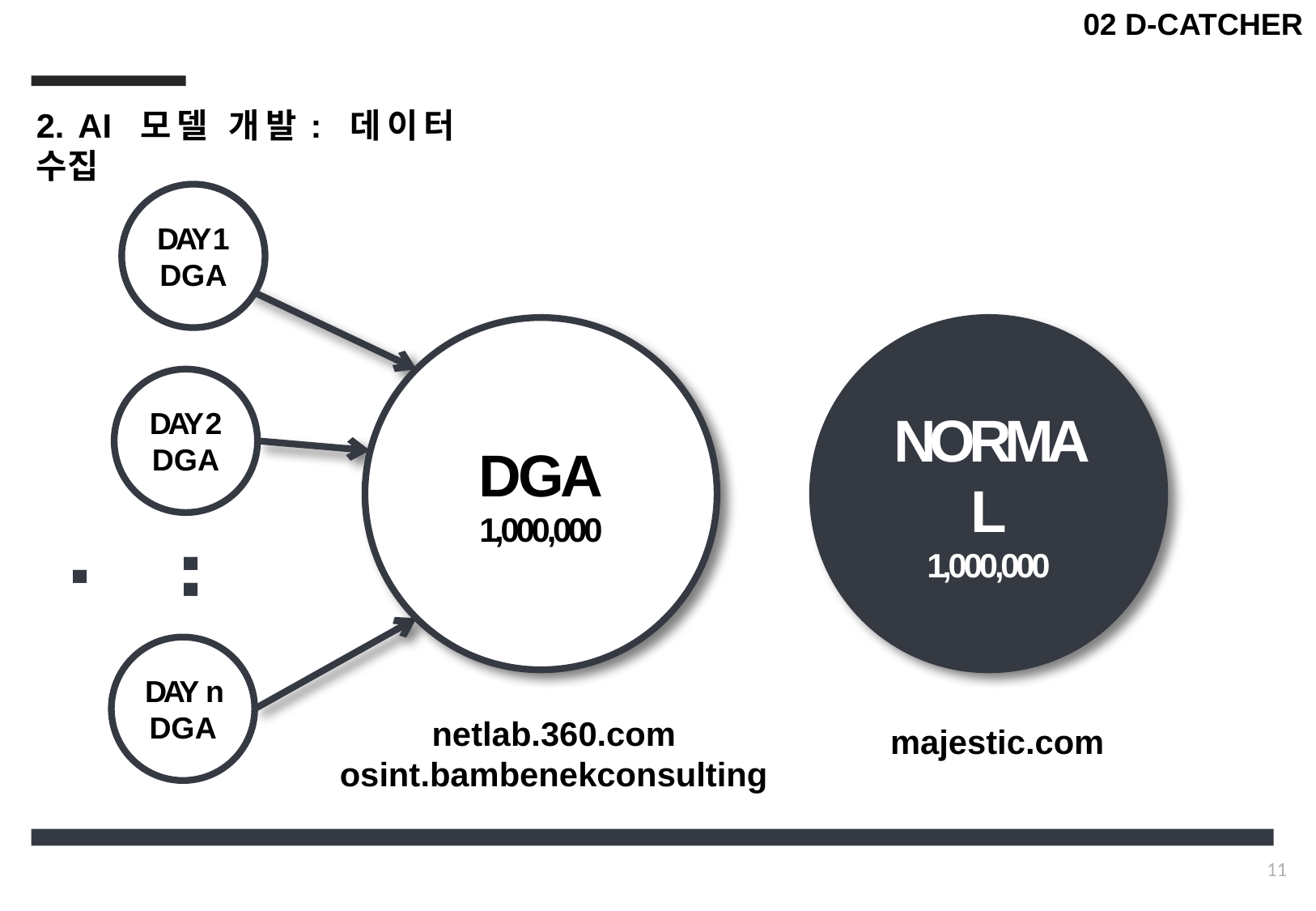

02 D-CATCHER

2. AI 모델 개발: 데이터 수집
DAY 1
DGA
DAY 2
DGA
...
DAY  n DGA
DGA
1,000,000
NORMAL
1,000,000
netlab.360.com
osint.bambenekconsulting
majestic.com

11